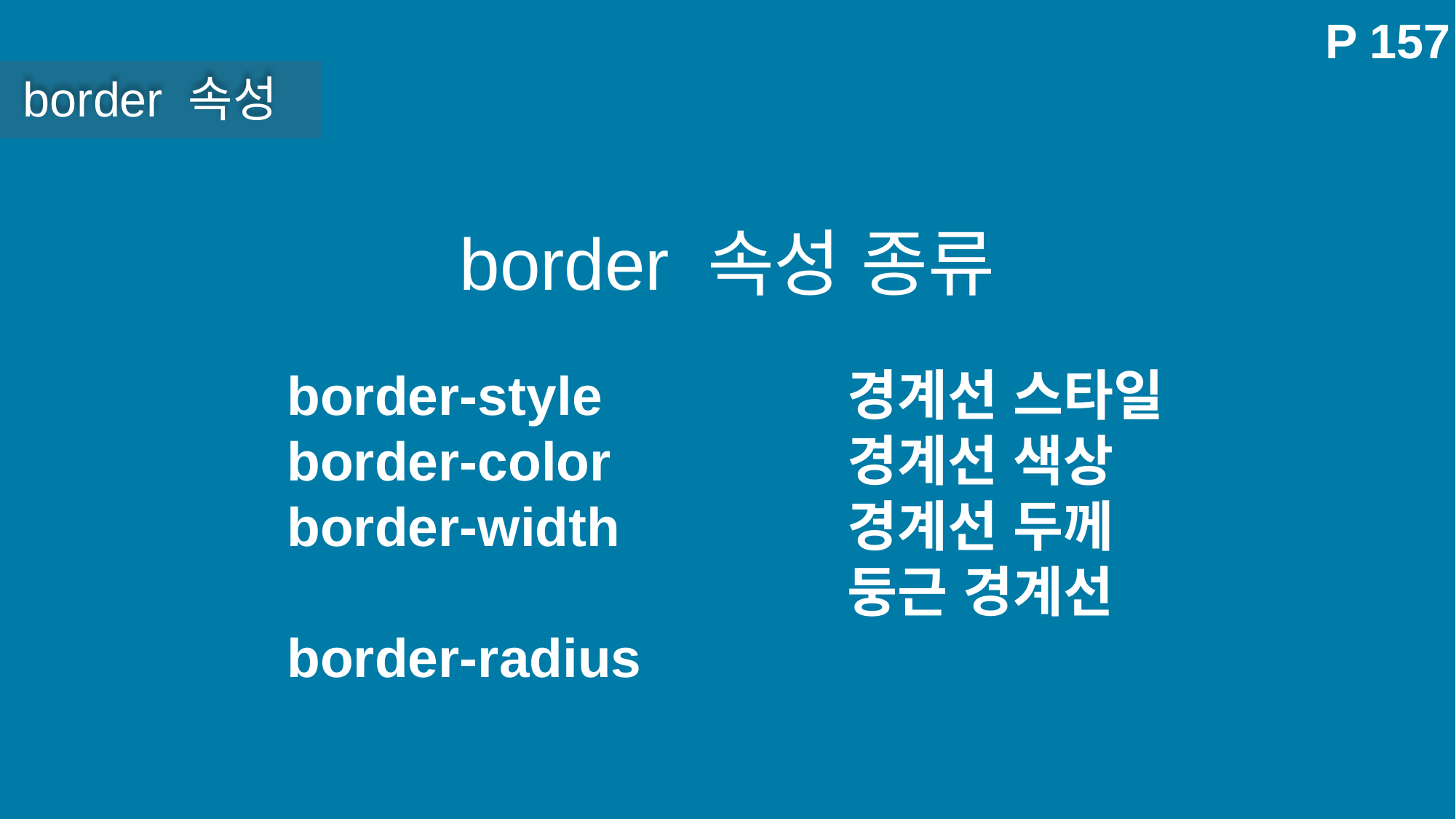

P 157

border 속성
border 속성 종류
border-style
border-color
border-width
border-radius
경계선 스타일
경계선 색상
경계선 두께
둥근 경계선